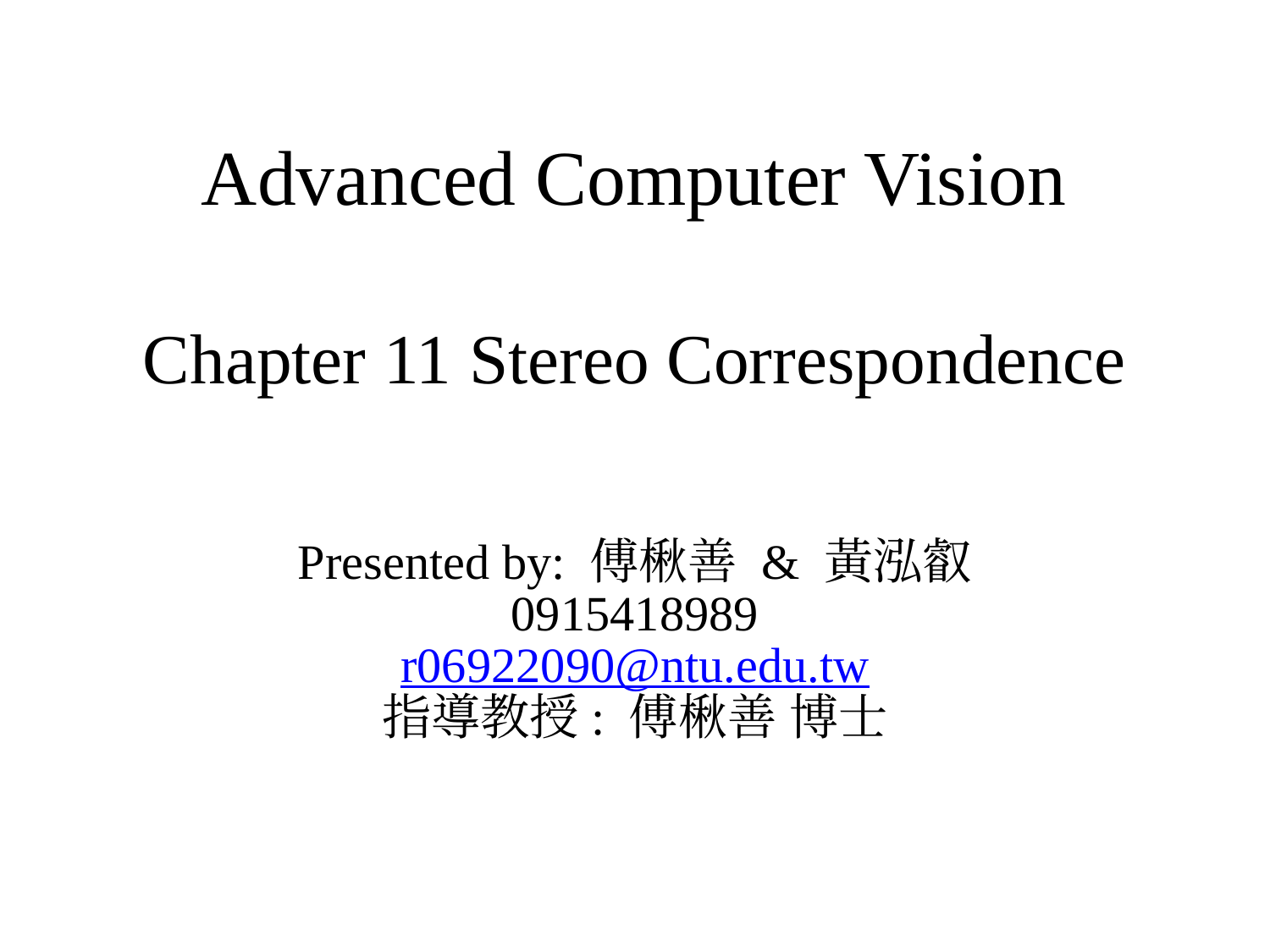

# Advanced Computer Vision Chapter 11 Stereo Correspondence
Presented by: 傅楸善 & 黃泓叡
0915418989
r06922090@ntu.edu.tw
指導教授: 傅楸善 博士